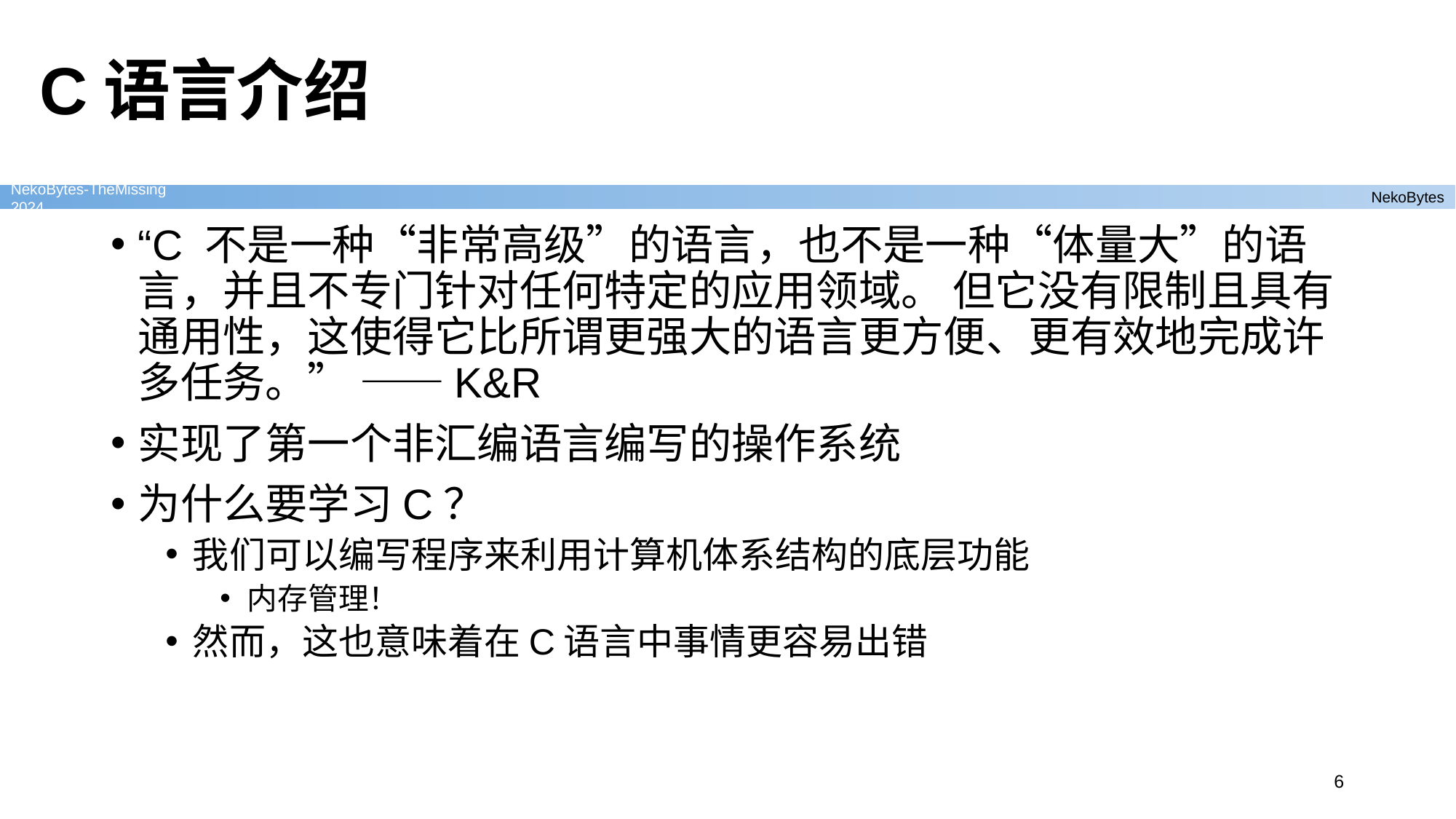

# C语言介绍
“C 不是一种“非常高级”的语言，也不是一种“体量大”的语言，并且不专门针对任何特定的应用领域。 但它没有限制且具有通用性，这使得它比所谓更强大的语言更方便、更有效地完成许多任务。” ——K&R
实现了第一个非汇编语言编写的操作系统
为什么要学习C？
我们可以编写程序来利用计算机体系结构的底层功能
内存管理！
然而，这也意味着在C语言中事情更容易出错
6